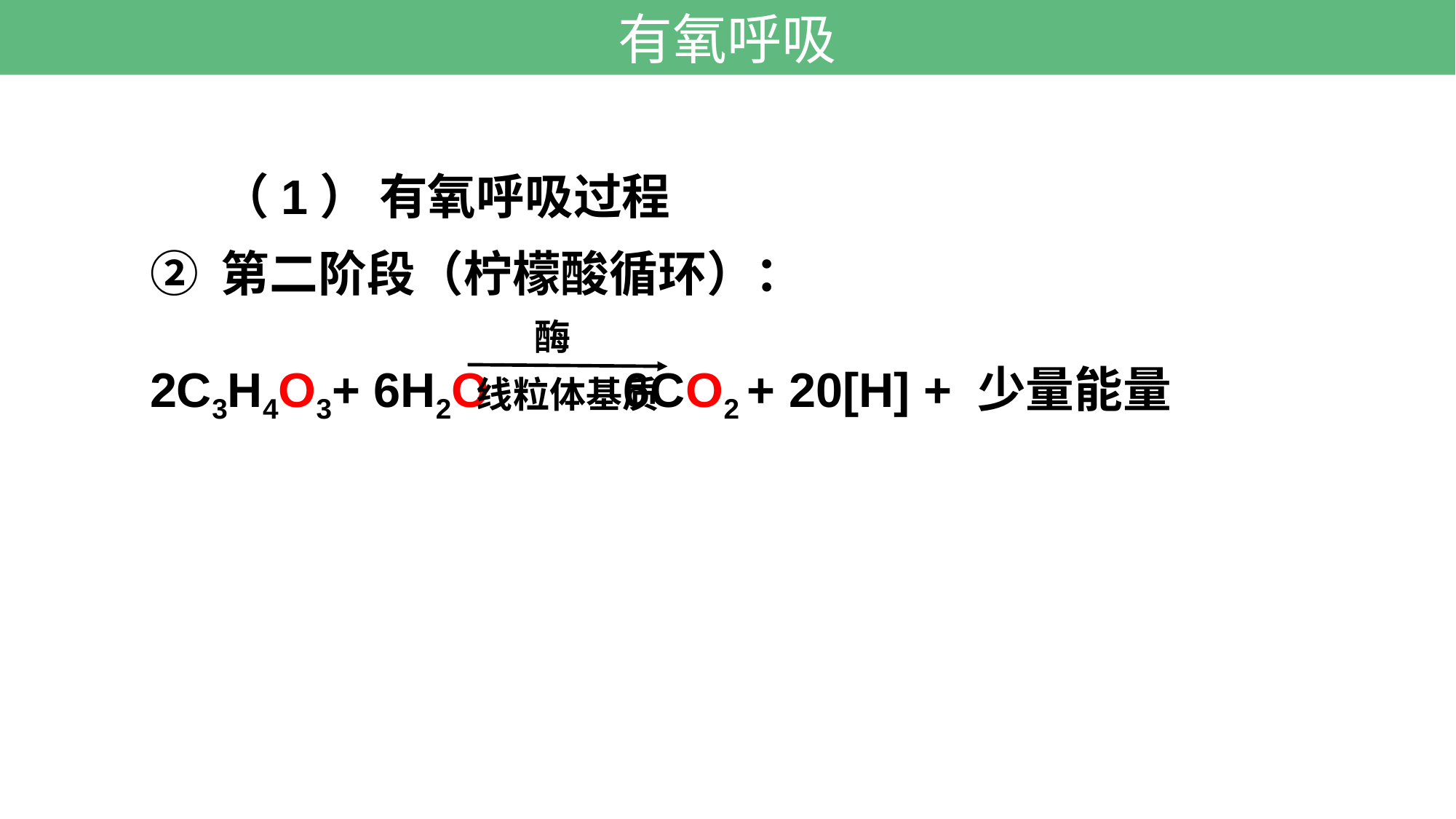

有氧呼吸
（1） 有氧呼吸过程

② 第二阶段（柠檬酸循环）：
2C3H4O3+ 6H2O          6CO2 + 20[H] + 少量能量

 酶

线粒体基质